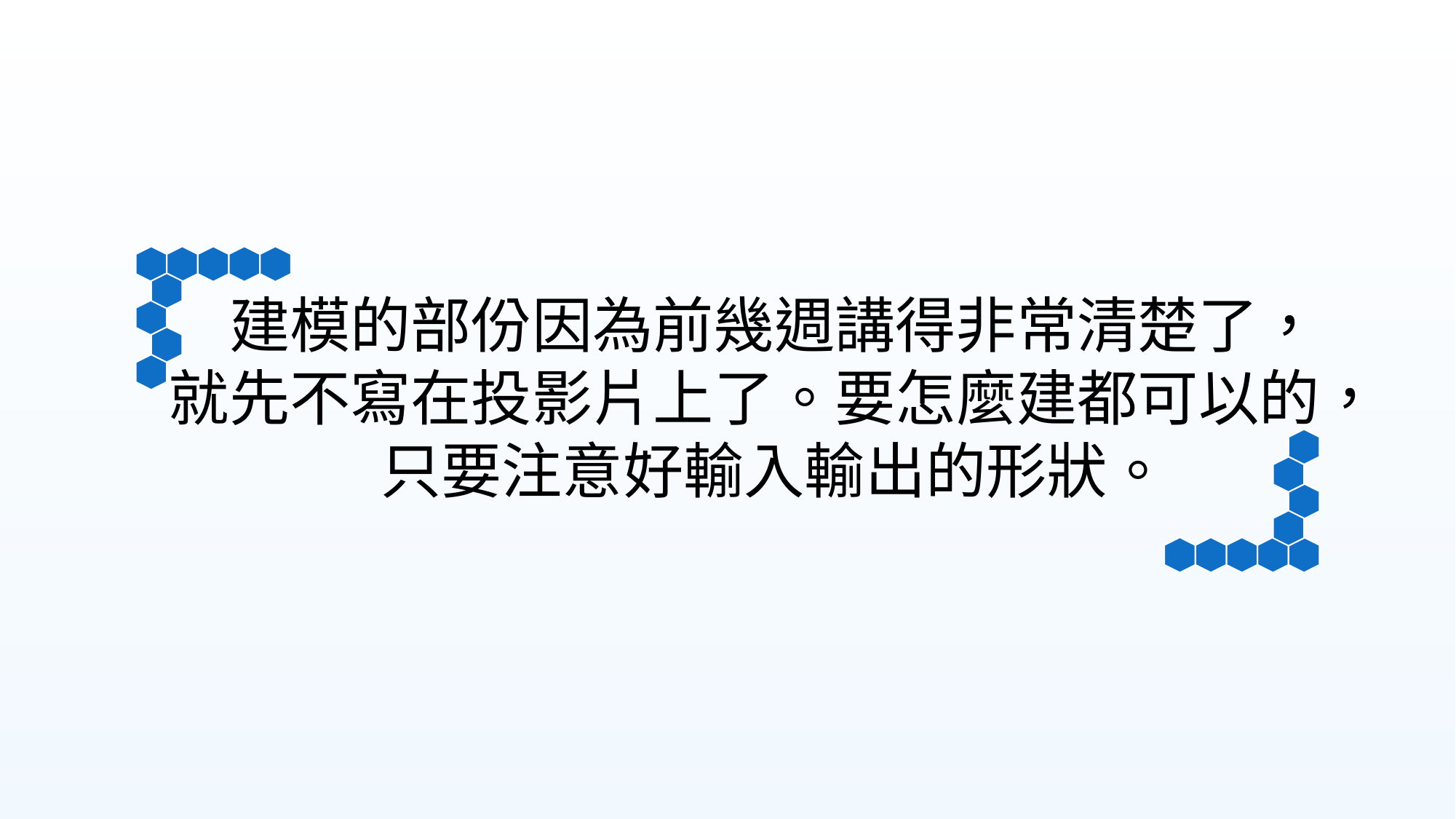

建模的部份因為前幾週講得非常清楚了，
就先不寫在投影片上了。要怎麼建都可以的，
只要注意好輸入輸出的形狀。